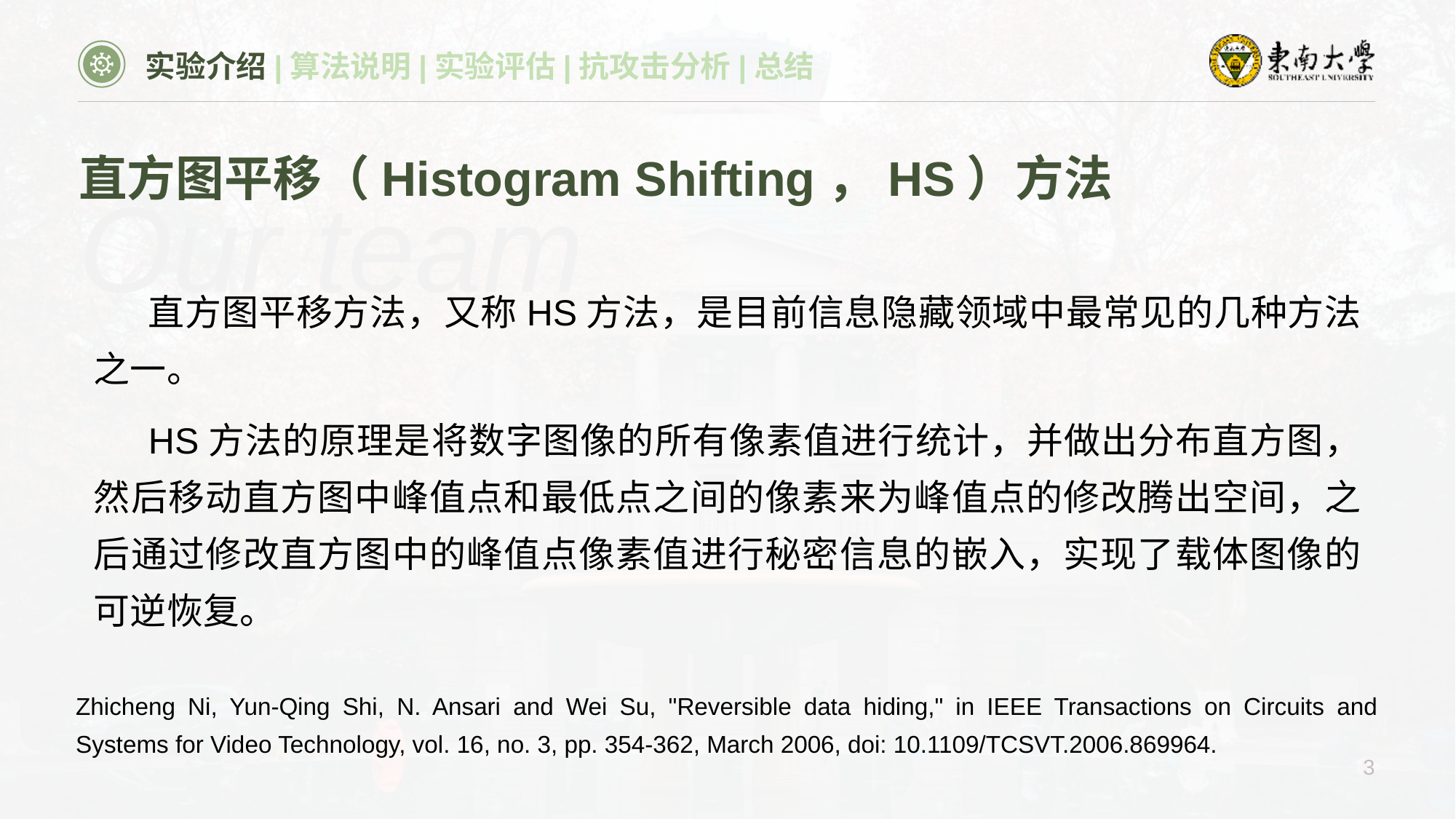

实验介绍|算法说明|实验评估|抗攻击分析|总结
直方图平移（Histogram Shifting，HS）方法
直方图平移方法，又称HS方法，是目前信息隐藏领域中最常见的几种方法之一。
HS方法的原理是将数字图像的所有像素值进行统计，并做出分布直方图，然后移动直方图中峰值点和最低点之间的像素来为峰值点的修改腾出空间，之后通过修改直方图中的峰值点像素值进行秘密信息的嵌入，实现了载体图像的可逆恢复。
Zhicheng Ni, Yun-Qing Shi, N. Ansari and Wei Su, "Reversible data hiding," in IEEE Transactions on Circuits and Systems for Video Technology, vol. 16, no. 3, pp. 354-362, March 2006, doi: 10.1109/TCSVT.2006.869964.
3